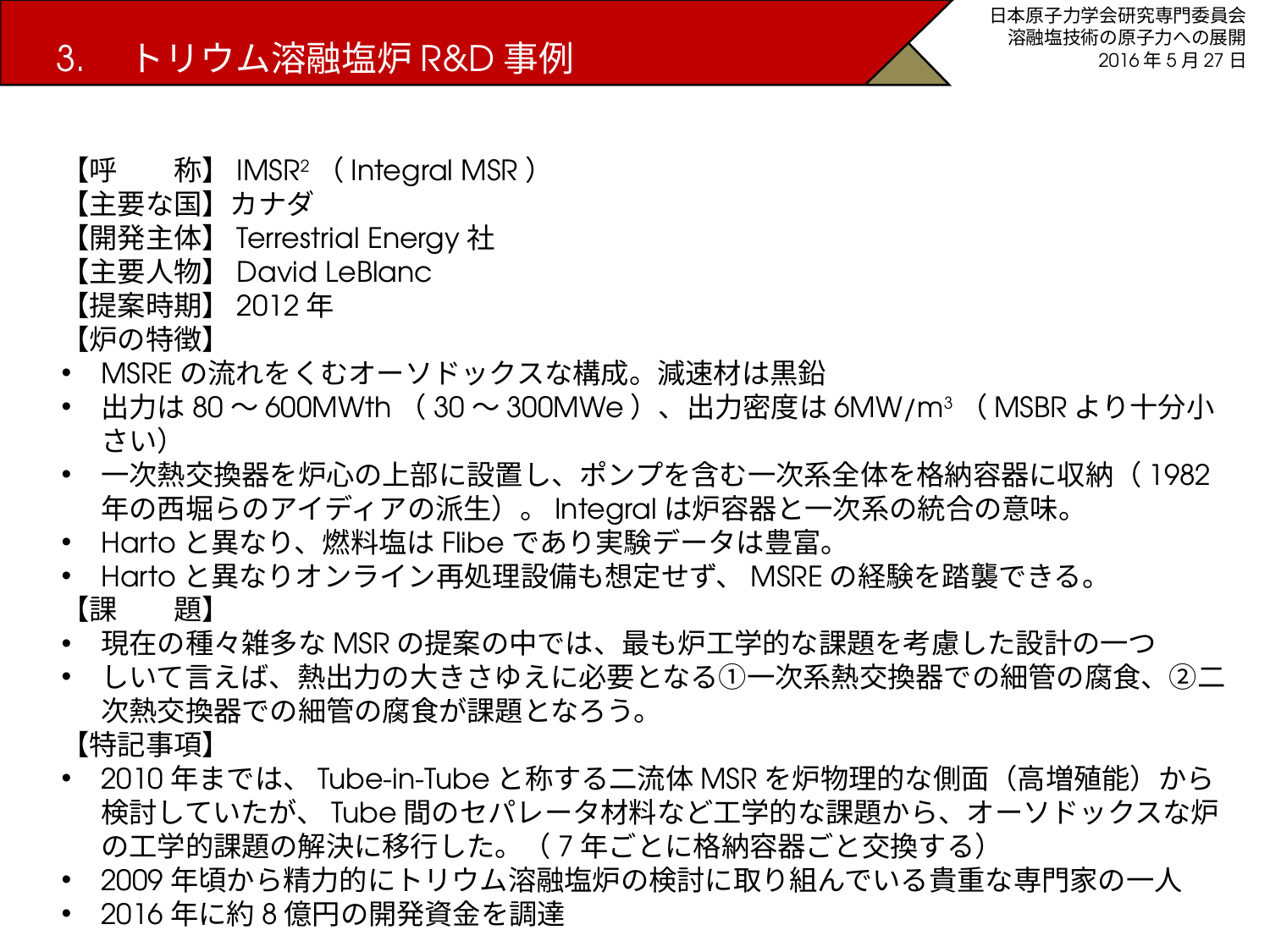

3.　トリウム溶融塩炉R&D事例
日本原子力学会研究専門委員会
溶融塩技術の原子力への展開
2016年5月27日

【呼　　称】IMSR2（Integral MSR）
【主要な国】カナダ
【開発主体】Terrestrial Energy社
【主要人物】David LeBlanc
【提案時期】2012年
【炉の特徴】
MSREの流れをくむオーソドックスな構成。減速材は黒鉛
出力は80～600MWth（30～300MWe）、出力密度は6MW/m3（MSBRより十分小さい）
一次熱交換器を炉心の上部に設置し、ポンプを含む一次系全体を格納容器に収納（1982年の西堀らのアイディアの派生）。Integralは炉容器と一次系の統合の意味。
Hartoと異なり、燃料塩はFlibeであり実験データは豊富。
Hartoと異なりオンライン再処理設備も想定せず、MSREの経験を踏襲できる。
【課　　題】
現在の種々雑多なMSRの提案の中では、最も炉工学的な課題を考慮した設計の一つ
しいて言えば、熱出力の大きさゆえに必要となる①一次系熱交換器での細管の腐食、②二次熱交換器での細管の腐食が課題となろう。
【特記事項】
2010年までは、Tube-in-Tubeと称する二流体MSRを炉物理的な側面（高増殖能）から検討していたが、Tube間のセパレータ材料など工学的な課題から、オーソドックスな炉の工学的課題の解決に移行した。（7年ごとに格納容器ごと交換する）
2009年頃から精力的にトリウム溶融塩炉の検討に取り組んでいる貴重な専門家の一人
2016年に約8億円の開発資金を調達